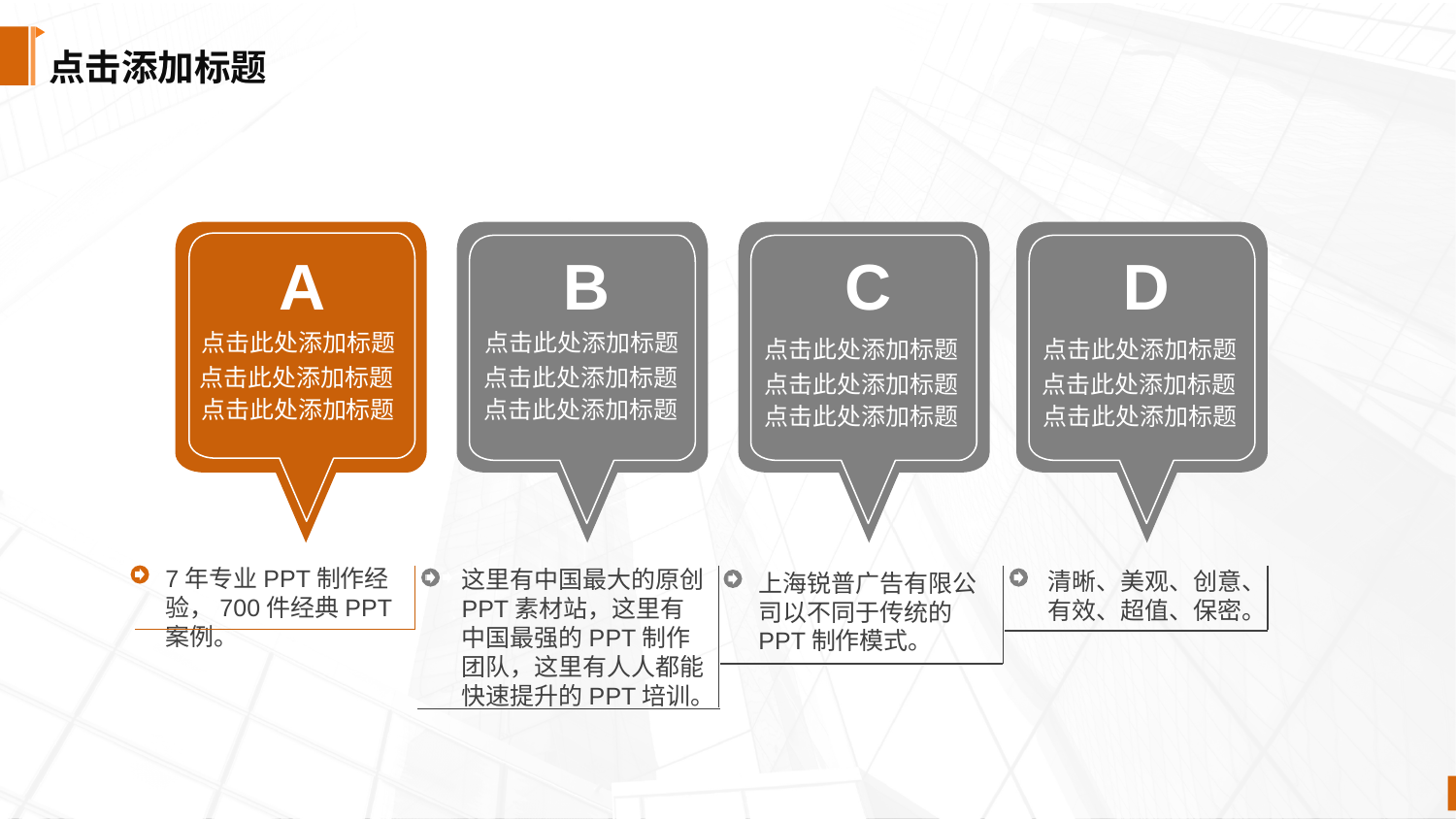

点击添加标题

A
点击此处添加标题
点击此处添加标题
点击此处添加标题

B

点击此处添加标题
点击此处添加标题
点击此处添加标题

C

点击此处添加标题
点击此处添加标题
点击此处添加标题

D

点击此处添加标题
点击此处添加标题
点击此处添加标题
7年专业PPT制作经验，700件经典PPT案例。
这里有中国最大的原创PPT素材站，这里有中国最强的PPT制作团队，这里有人人都能快速提升的PPT培训。
清晰、美观、创意、有效、超值、保密。
上海锐普广告有限公司以不同于传统的PPT制作模式。